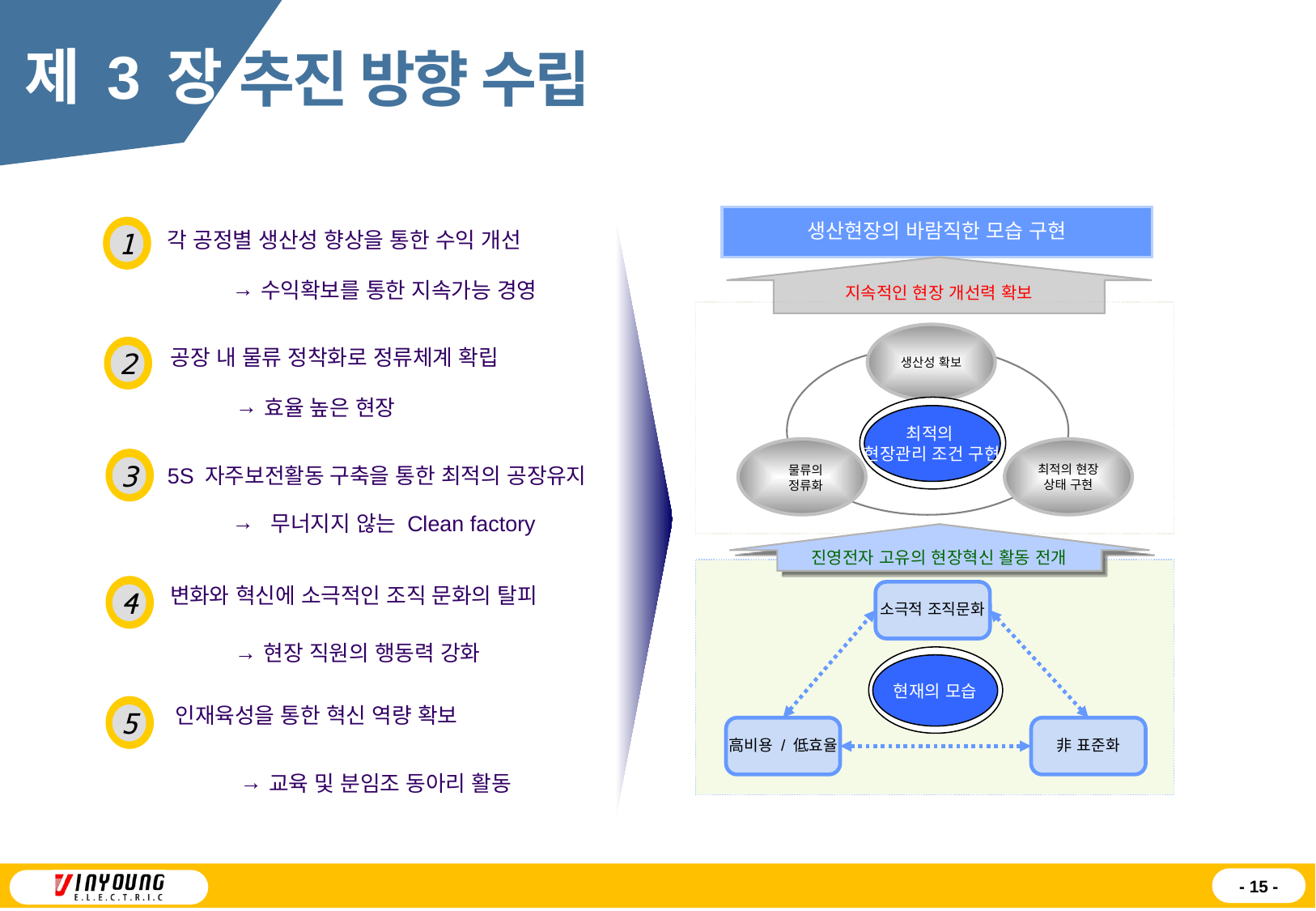

제 3 장
추진 방향 수립
생산현장의 바람직한 모습 구현

지속적인 현장 개선력 확보

생산성 확보

최적의
현장관리 조건 구현
물류의
정류화
최적의 현장 상태 구현
진영전자 고유의 현장혁신 활동 전개

소극적 조직문화

현재의 모습
高비용 / 低효율
非 표준화

1
각 공정별 생산성 향상을 통한 수익 개선
수익확보를 통한 지속가능 경영

2
공장 내 물류 정착화로 정류체계 확립
효율 높은 현장

3
5S 자주보전활동 구축을 통한 최적의 공장유지

 무너지지 않는 Clean factory

4
변화와 혁신에 소극적인 조직 문화의 탈피
현장 직원의 행동력 강화
인재육성을 통한 혁신 역량 확보

5
교육 및 분임조 동아리 활동